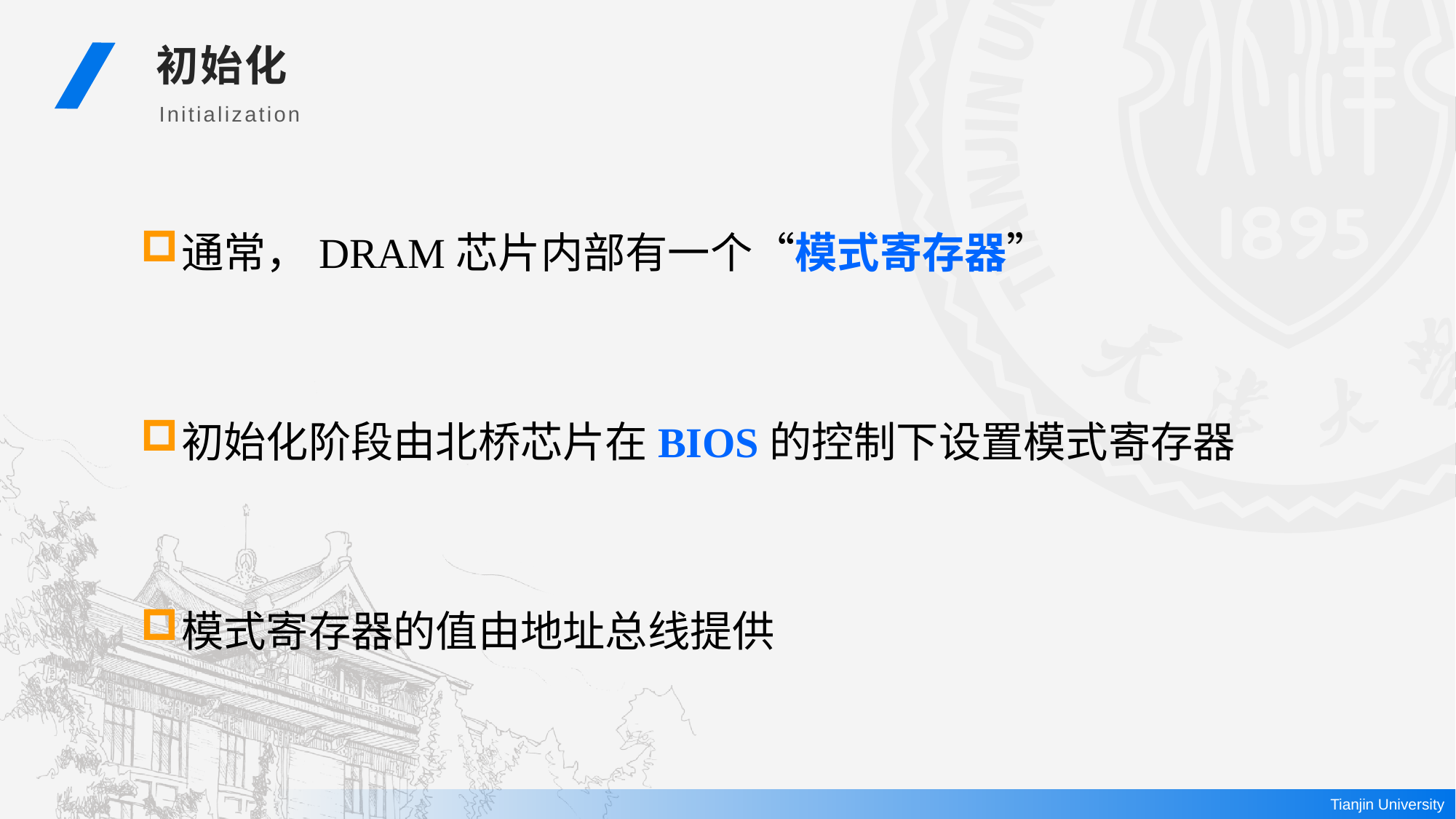

初始化
Initialization
通常，DRAM芯片内部有一个“模式寄存器”

初始化阶段由北桥芯片在BIOS的控制下设置模式寄存器

模式寄存器的值由地址总线提供